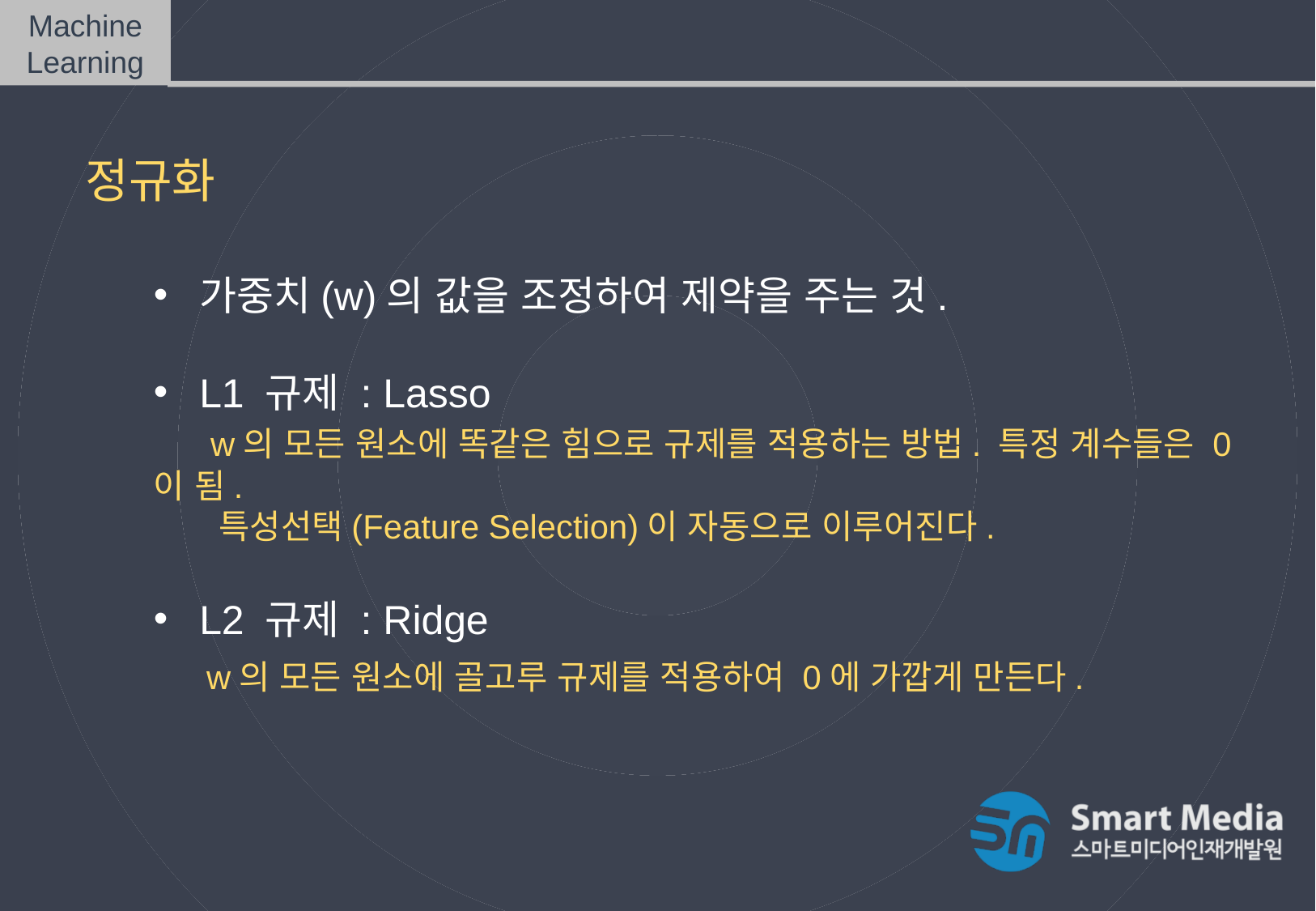

Machine Learning
Linear Model - Regularization

정규화
가중치(w)의 값을 조정하여 제약을 주는 것.

L1 규제 : Lasso
     w의 모든 원소에 똑같은 힘으로 규제를 적용하는 방법. 특정 계수들은 0이 됨.
      특성선택(Feature Selection)이 자동으로 이루어진다.

L2 규제 : Ridge
    w의 모든 원소에 골고루 규제를 적용하여 0에 가깝게 만든다.